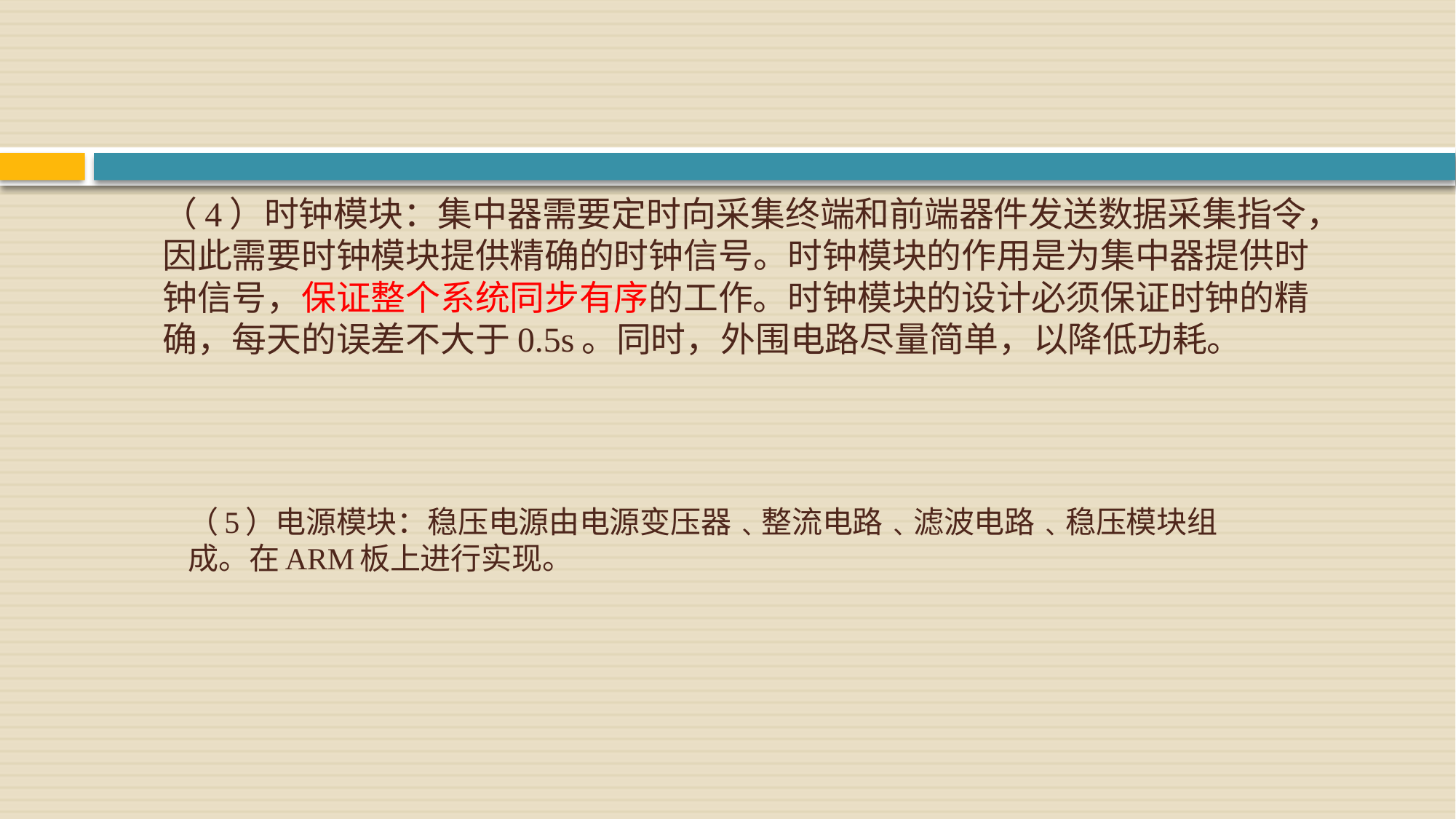

# （4）时钟模块：集中器需要定时向采集终端和前端器件发送数据采集指令，因此需要时钟模块提供精确的时钟信号。时钟模块的作用是为集中器提供时钟信号，保证整个系统同步有序的工作。时钟模块的设计必须保证时钟的精确，每天的误差不大于0.5s。同时，外围电路尽量简单，以降低功耗。

（5）电源模块：稳压电源由电源变压器﹑整流电路﹑滤波电路﹑稳压模块组成。在ARM板上进行实现。